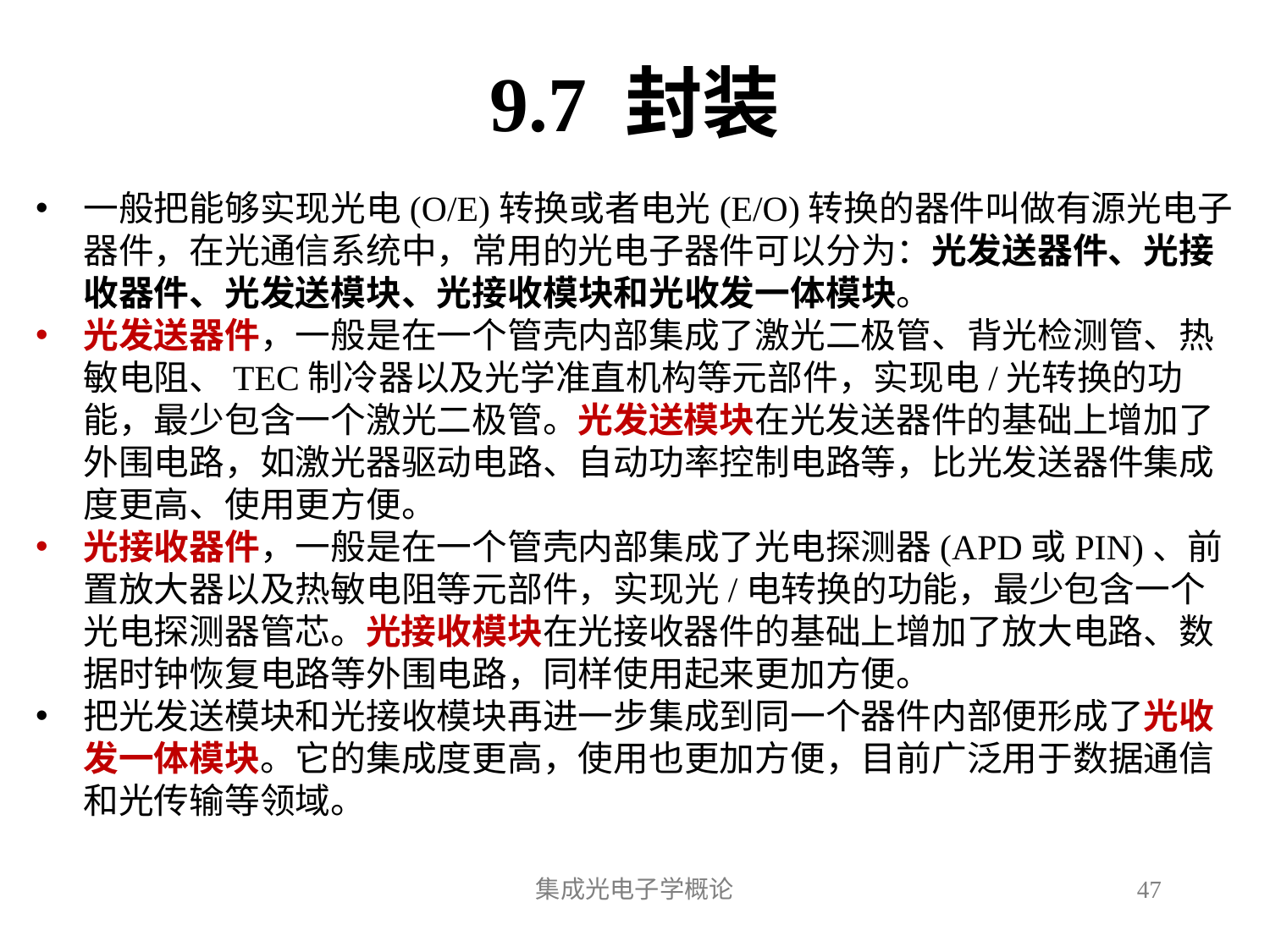

# 9.7 封装
一般把能够实现光电(O/E)转换或者电光(E/O)转换的器件叫做有源光电子器件，在光通信系统中，常用的光电子器件可以分为：光发送器件、光接收器件、光发送模块、光接收模块和光收发一体模块。
光发送器件，一般是在一个管壳内部集成了激光二极管、背光检测管、热敏电阻、TEC制冷器以及光学准直机构等元部件，实现电/光转换的功能，最少包含一个激光二极管。光发送模块在光发送器件的基础上增加了外围电路，如激光器驱动电路、自动功率控制电路等，比光发送器件集成度更高、使用更方便。
光接收器件，一般是在一个管壳内部集成了光电探测器(APD或PIN)、前置放大器以及热敏电阻等元部件，实现光/电转换的功能，最少包含一个光电探测器管芯。光接收模块在光接收器件的基础上增加了放大电路、数据时钟恢复电路等外围电路，同样使用起来更加方便。
把光发送模块和光接收模块再进一步集成到同一个器件内部便形成了光收发一体模块。它的集成度更高，使用也更加方便，目前广泛用于数据通信和光传输等领域。

集成光电子学概论
47